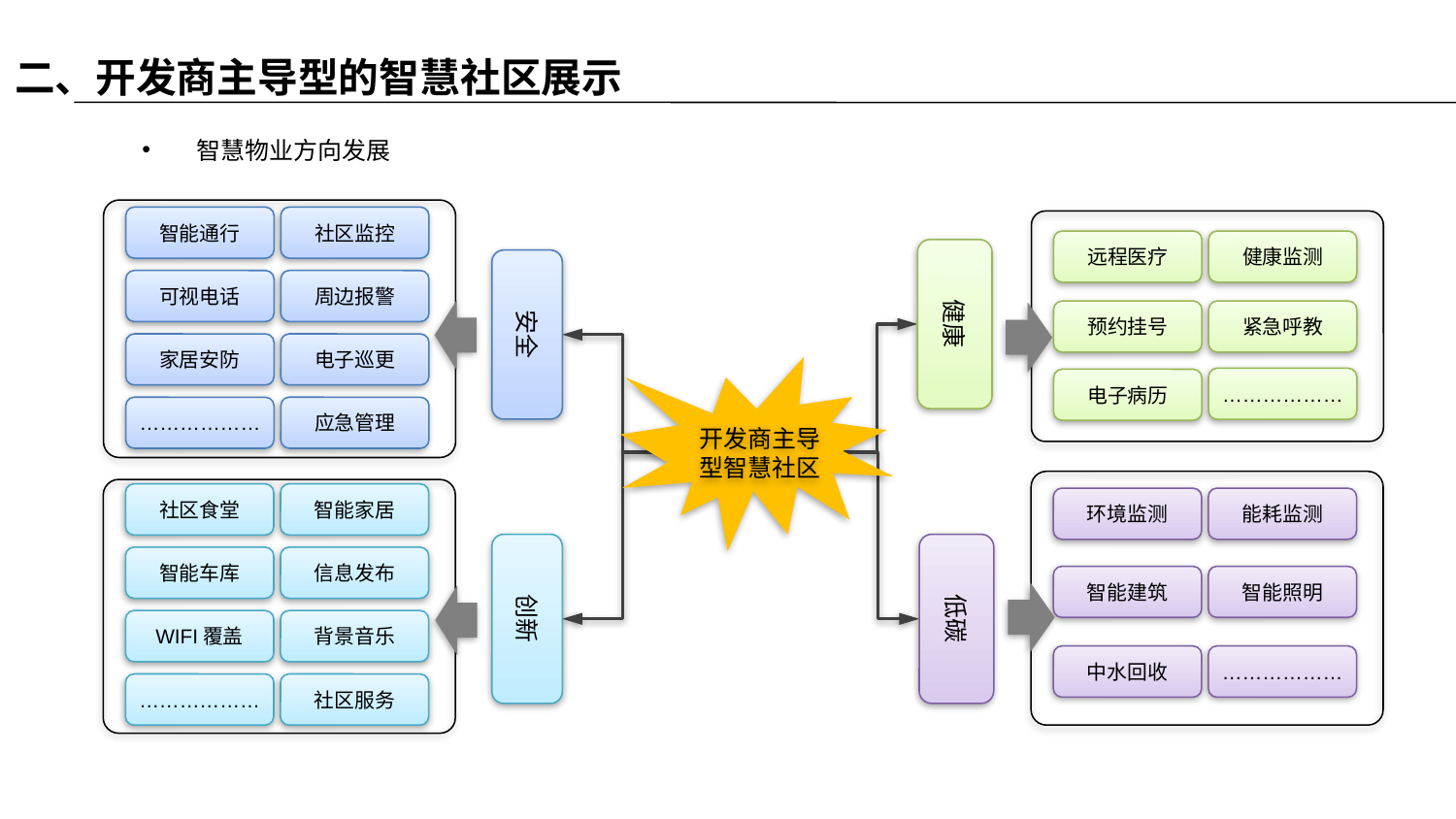

二、开发商主导型的智慧社区展示
智慧物业方向发展

智能通行
社区监控

远程医疗
健康监测
健康
安全
可视电话
周边报警

预约挂号
紧急呼教

家居安防
电子巡更

………………
电子病历
………………
应急管理
开发商主导型智慧社区

社区食堂
智能家居
环境监测
能耗监测
创新
低碳
智能车库
信息发布
智能建筑
智能照明

WIFI覆盖
背景音乐
中水回收
………………
………………
社区服务